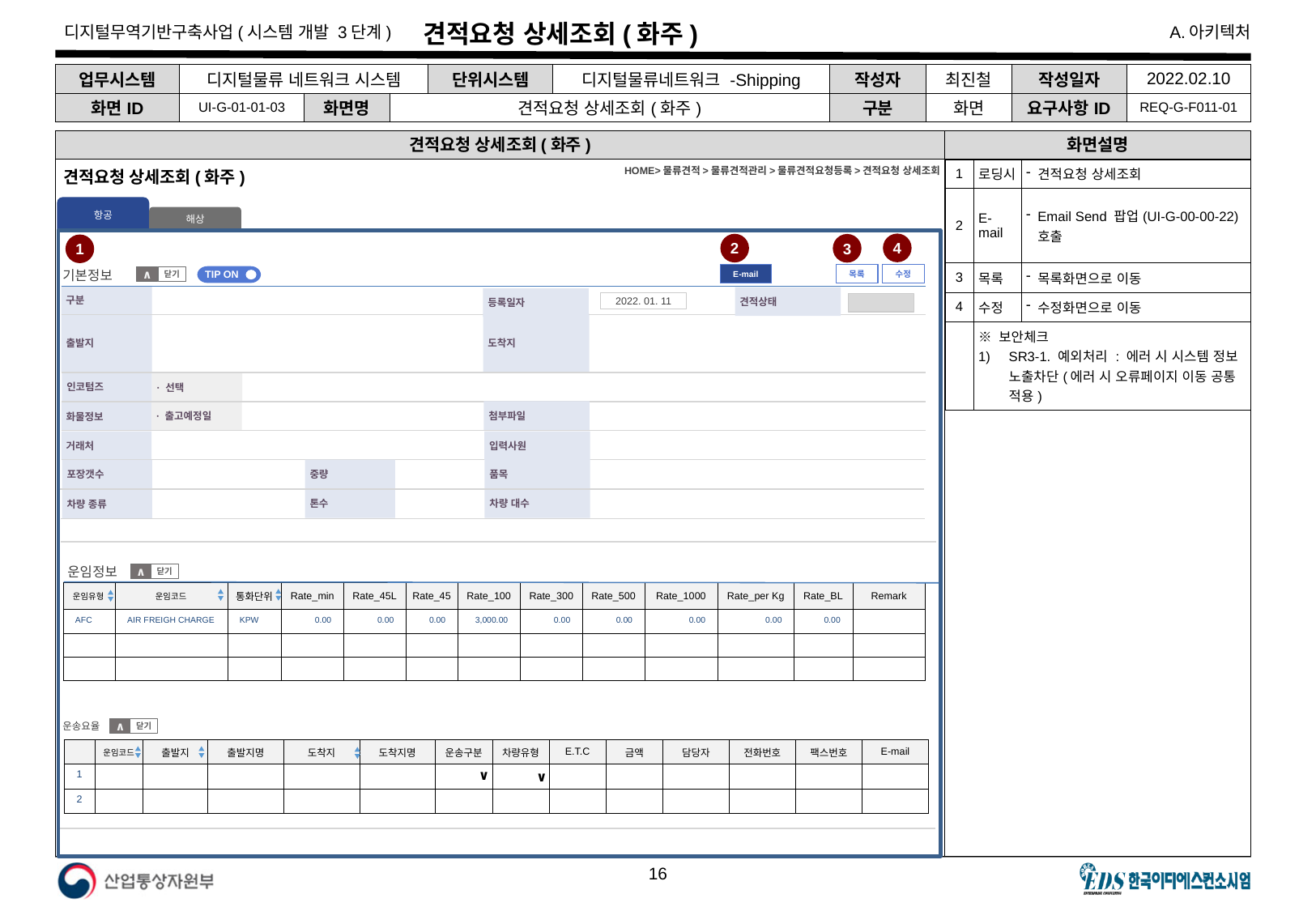

# 견적요청 상세조회(화주)
| 업무시스템 | 디지털물류 네트워크 시스템 |  |  | 단위시스템 | 디지털물류네트워크 -Shipping | 작성자 | 최진철 | 작성일자 | 2022.02.10 |
| --- | --- | --- | --- | --- | --- | --- | --- | --- | --- |
| 화면ID | UI-G-01-01-03 | 화면명 | 견적요청 상세조회(화주) |  |  | 구분 | 화면 | 요구사항ID | REQ-G-F011-01 |
견적요청 상세조회(화주)
화면설명

견적요청 상세조회(화주)
HOME>물류견적>물류견적관리>물류견적요청등록>견적요청 상세조회

| 1 | 로딩시 | 견적요청 상세조회 |
| --- | --- | --- |
| 2 | E-mail | Email Send 팝업(UI-G-00-00-22) 호출 |
| 3 | 목록 | 목록화면으로 이동 |
| 4 | 수정 | 수정화면으로 이동 |
|  | ※ 보안체크 SR3-1. 예외처리 : 에러 시 시스템 정보 노출차단(에러 시 오류페이지 이동 공통 적용) |  |

항공
해상

4
2
3
1
수정
목록
기본정보
E-mail
TIP ON

닫기
∧
구분
견적상태
등록일자
2022. 01. 11

도착지
출발지
인코텀즈
· 선택
첨부파일
· 출고예정일
화물정보
입력사원
거래처
중량
품목
포장갯수
톤수
차량 대수
차량 종류
운임정보
닫기
∧
| 운임유형 | 운임코드 | 통화단위 | Rate\_min | Rate\_45L | Rate\_45 | Rate\_100 | Rate\_300 | Rate\_500 | Rate\_1000 | Rate\_per Kg | Rate\_BL | Remark |
| --- | --- | --- | --- | --- | --- | --- | --- | --- | --- | --- | --- | --- |
| AFC | AIR FREIGH CHARGE | KPW | 0.00 | 0.00 | 0.00 | 3,000.00 | 0.00 | 0.00 | 0.00 | 0.00 | 0.00 |  |
|  |  |  |  |  |  |  |  |  |  |  |  |  |
|  |  |  |  |  |  |  |  |  |  |  |  |  |

운송요율
닫기
∧
|  | 운임코드 | 출발지 | 출발지명 | 도착지 | 도착지명 | 운송구분 | 차량유형 | E.T.C | 금액 | 담당자 | 전화번호 | 팩스번호 | E-mail |
| --- | --- | --- | --- | --- | --- | --- | --- | --- | --- | --- | --- | --- | --- |
| 1 |  |  |  |  |  |  |  |  |  |  |  |  |  |
| 2 |  |  |  |  |  |  |  |  |  |  |  |  |  |

∨
∨